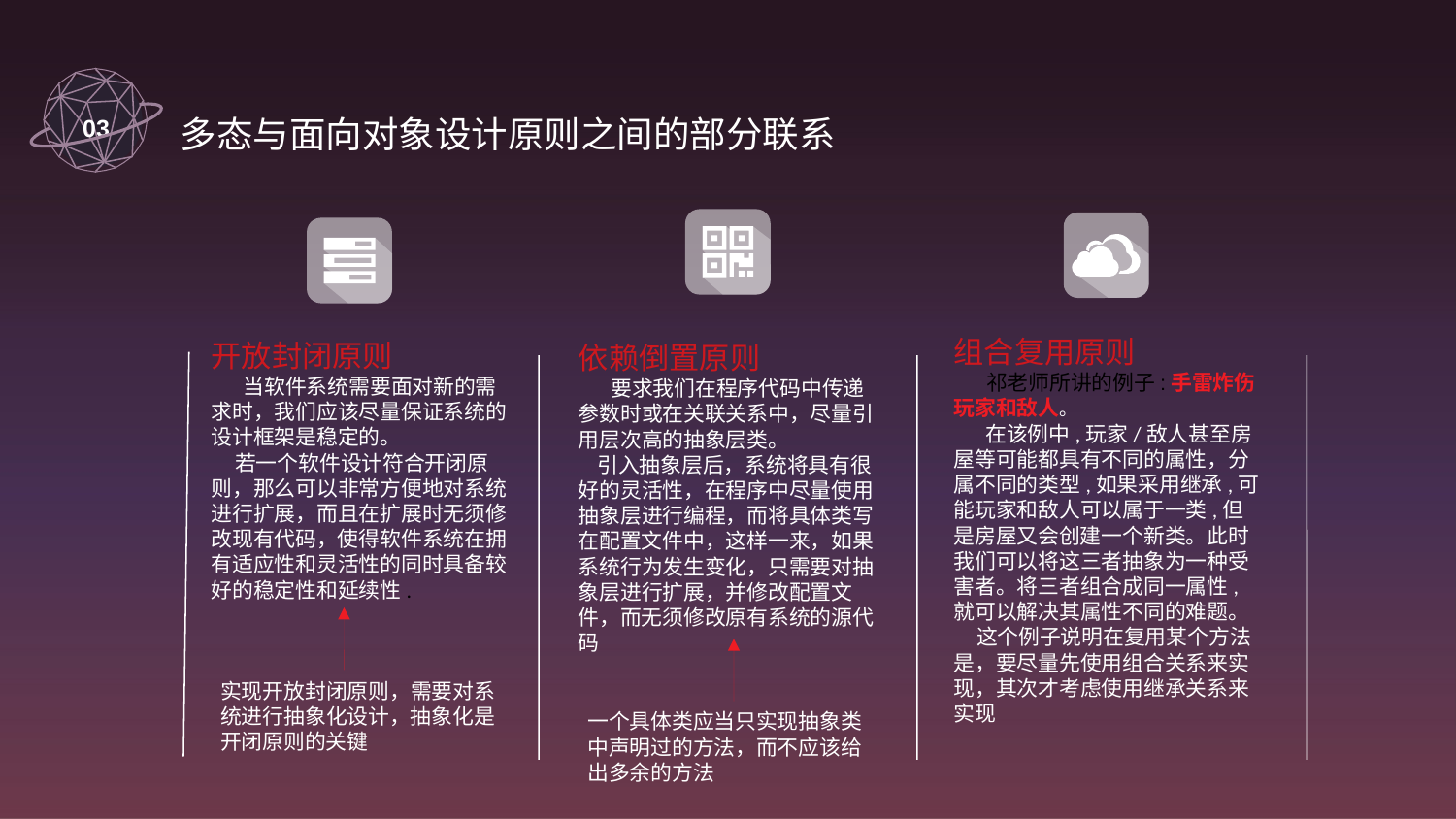

03

多态与面向对象设计原则之间的部分联系

组合复用原则
       祁老师所讲的例子:手雷炸伤玩家和敌人。
     在该例中,玩家/敌人甚至房屋等可能都具有不同的属性，分属不同的类型,如果采用继承,可能玩家和敌人可以属于一类,但是房屋又会创建一个新类。此时我们可以将这三者抽象为一种受害者。将三者组合成同一属性,就可以解决其属性不同的难题。
   这个例子说明在复用某个方法是，要尽量先使用组合关系来实现，其次才考虑使用继承关系来实现
开放封闭原则
       当软件系统需要面对新的需求时，我们应该尽量保证系统的设计框架是稳定的。
    若一个软件设计符合开闭原则，那么可以非常方便地对系统进行扩展，而且在扩展时无须修改现有代码，使得软件系统在拥有适应性和灵活性的同时具备较好的稳定性和延续性.
依赖倒置原则
      要求我们在程序代码中传递参数时或在关联关系中，尽量引用层次高的抽象层类。
   引入抽象层后，系统将具有很好的灵活性，在程序中尽量使用抽象层进行编程，而将具体类写在配置文件中，这样一来，如果系统行为发生变化，只需要对抽象层进行扩展，并修改配置文件，而无须修改原有系统的源代码

实现开放封闭原则，需要对系统进行抽象化设计，抽象化是开闭原则的关键
一个具体类应当只实现抽象类中声明过的方法，而不应该给出多余的方法